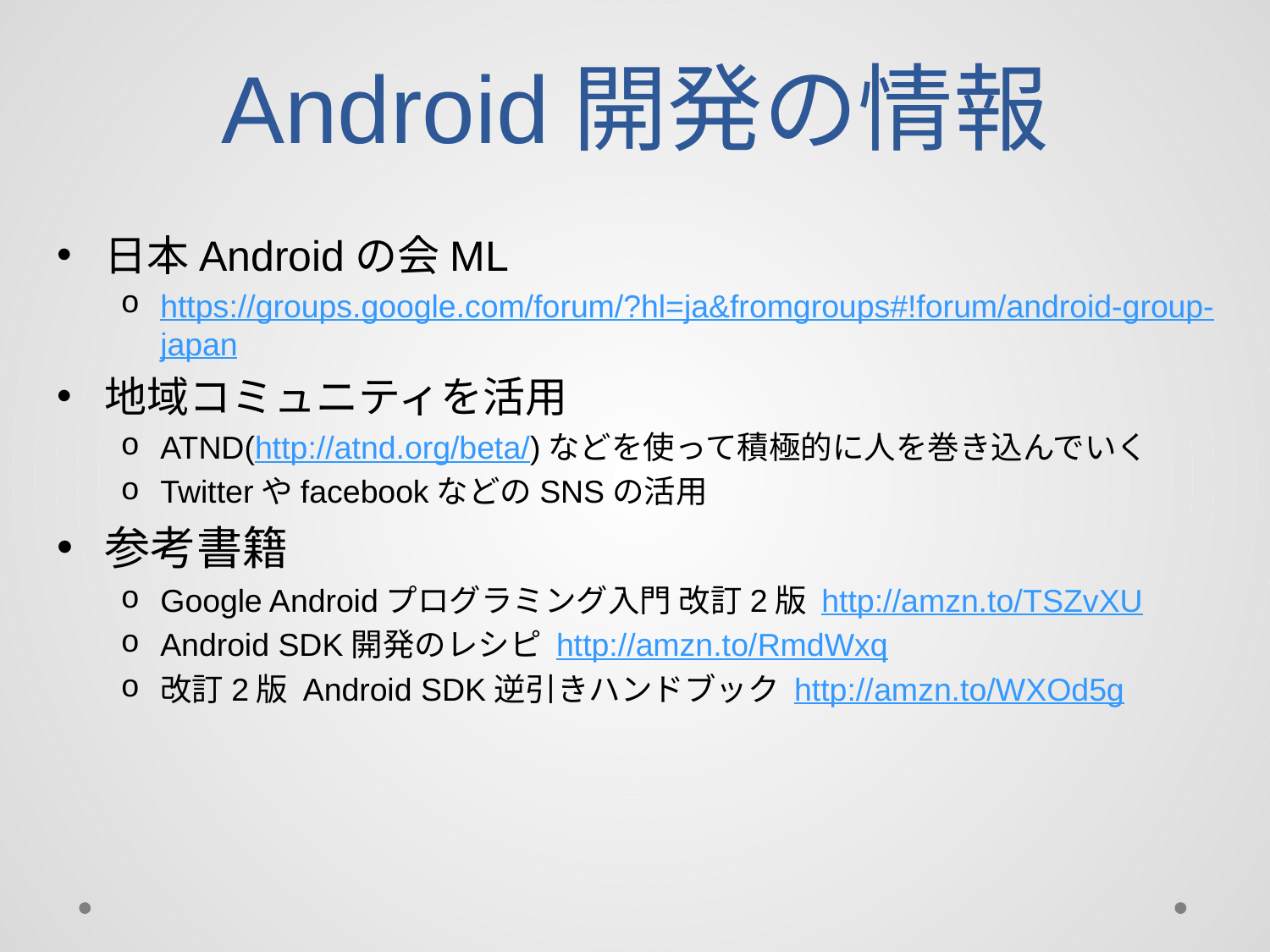

# Android開発の情報
日本Androidの会ML
https://groups.google.com/forum/?hl=ja&fromgroups#!forum/android-group-japan
地域コミュニティを活用
ATND(http://atnd.org/beta/)などを使って積極的に人を巻き込んでいく
TwitterやfacebookなどのSNSの活用
参考書籍
Google Androidプログラミング入門 改訂2版 http://amzn.to/TSZvXU
Android SDK開発のレシピ http://amzn.to/RmdWxq
改訂2版 Android SDK逆引きハンドブック http://amzn.to/WXOd5g